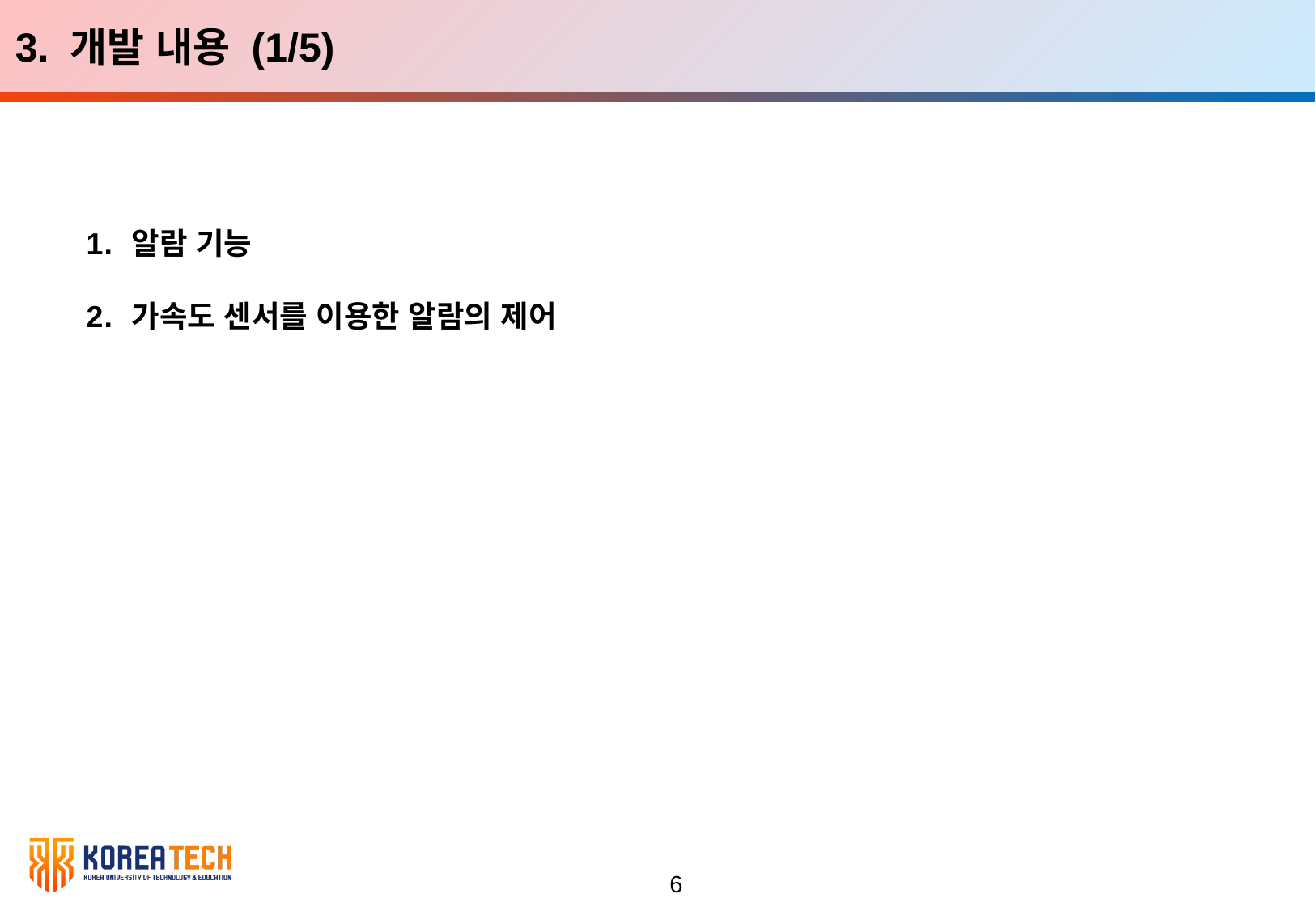

3. 개발 내용 (1/5)

알람 기능
가속도 센서를 이용한 알람의 제어
6